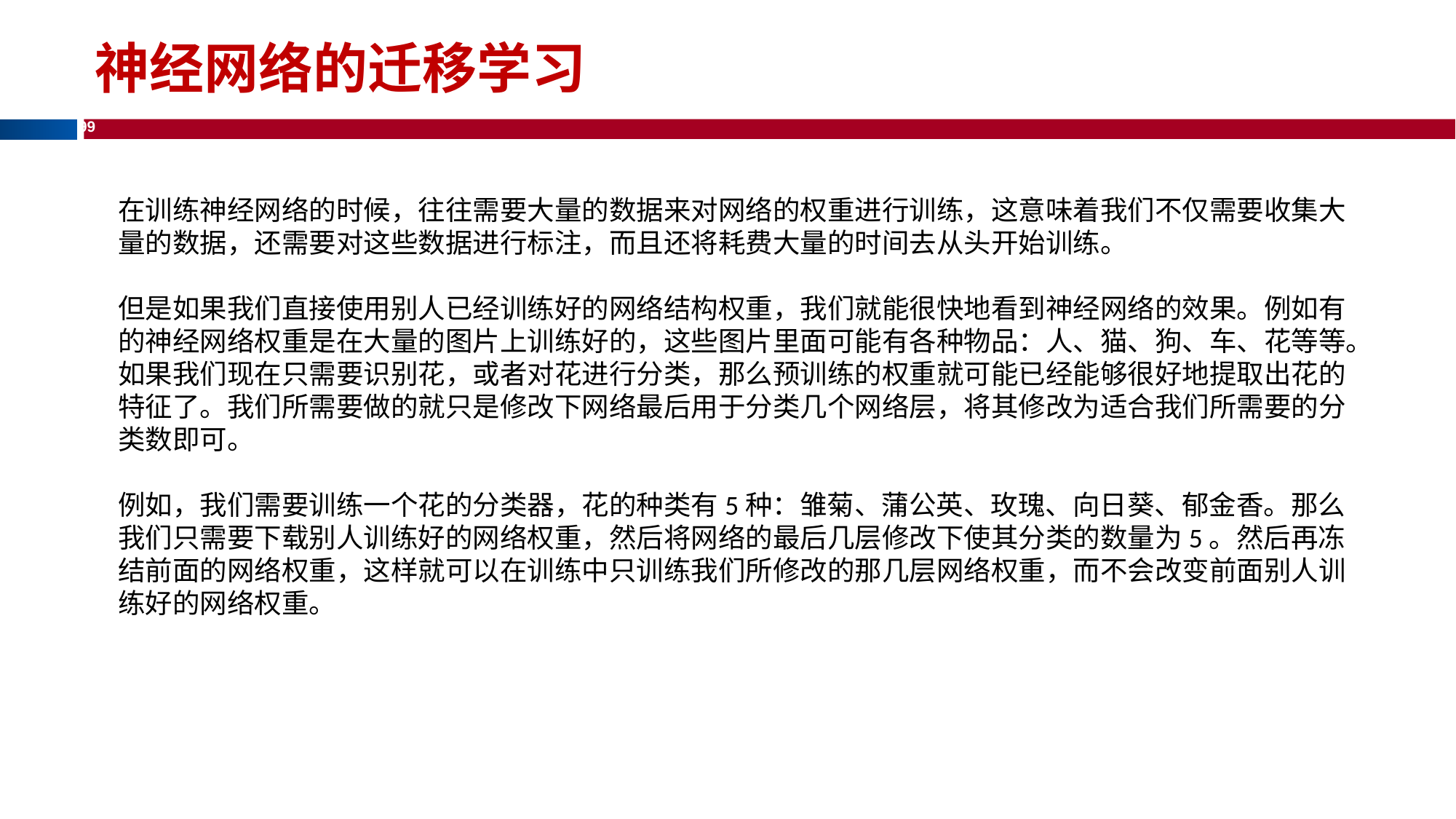

神经网络的迁移学习
在训练神经网络的时候，往往需要大量的数据来对网络的权重进行训练，这意味着我们不仅需要收集大量的数据，还需要对这些数据进行标注，而且还将耗费大量的时间去从头开始训练。

但是如果我们直接使用别人已经训练好的网络结构权重，我们就能很快地看到神经网络的效果。例如有的神经网络权重是在大量的图片上训练好的，这些图片里面可能有各种物品：人、猫、狗、车、花等等。如果我们现在只需要识别花，或者对花进行分类，那么预训练的权重就可能已经能够很好地提取出花的特征了。我们所需要做的就只是修改下网络最后用于分类几个网络层，将其修改为适合我们所需要的分类数即可。

例如，我们需要训练一个花的分类器，花的种类有5种：雏菊、蒲公英、玫瑰、向日葵、郁金香。那么我们只需要下载别人训练好的网络权重，然后将网络的最后几层修改下使其分类的数量为5。然后再冻结前面的网络权重，这样就可以在训练中只训练我们所修改的那几层网络权重，而不会改变前面别人训练好的网络权重。